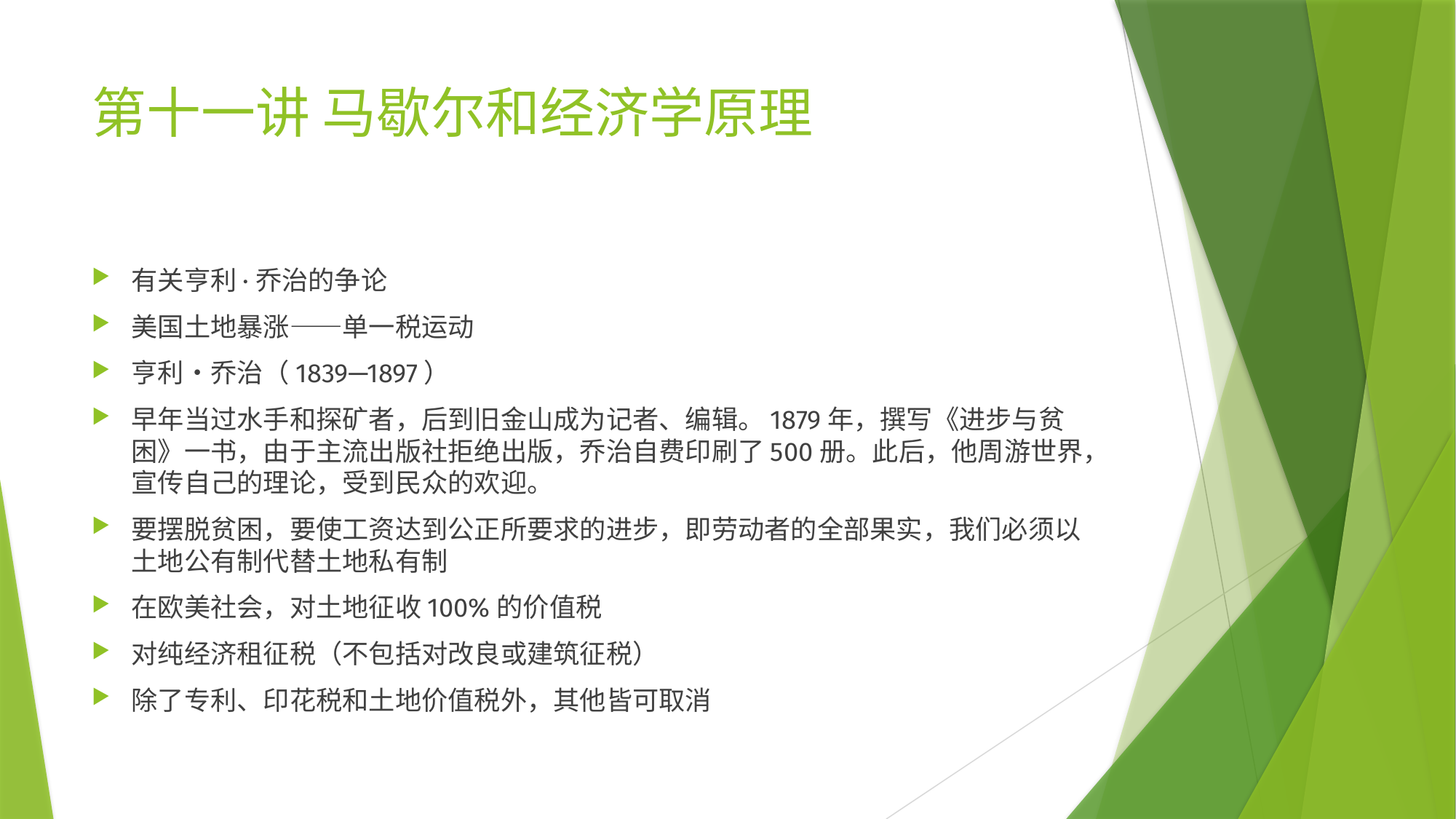

# 第十一讲 马歇尔和经济学原理
有关亨利·乔治的争论
美国土地暴涨——单一税运动
亨利•乔治（1839—1897）
早年当过水手和探矿者，后到旧金山成为记者、编辑。1879年，撰写《进步与贫困》一书，由于主流出版社拒绝出版，乔治自费印刷了500册。此后，他周游世界，宣传自己的理论，受到民众的欢迎。
要摆脱贫困，要使工资达到公正所要求的进步，即劳动者的全部果实，我们必须以土地公有制代替土地私有制
在欧美社会，对土地征收100%的价值税
对纯经济租征税（不包括对改良或建筑征税）
除了专利、印花税和土地价值税外，其他皆可取消